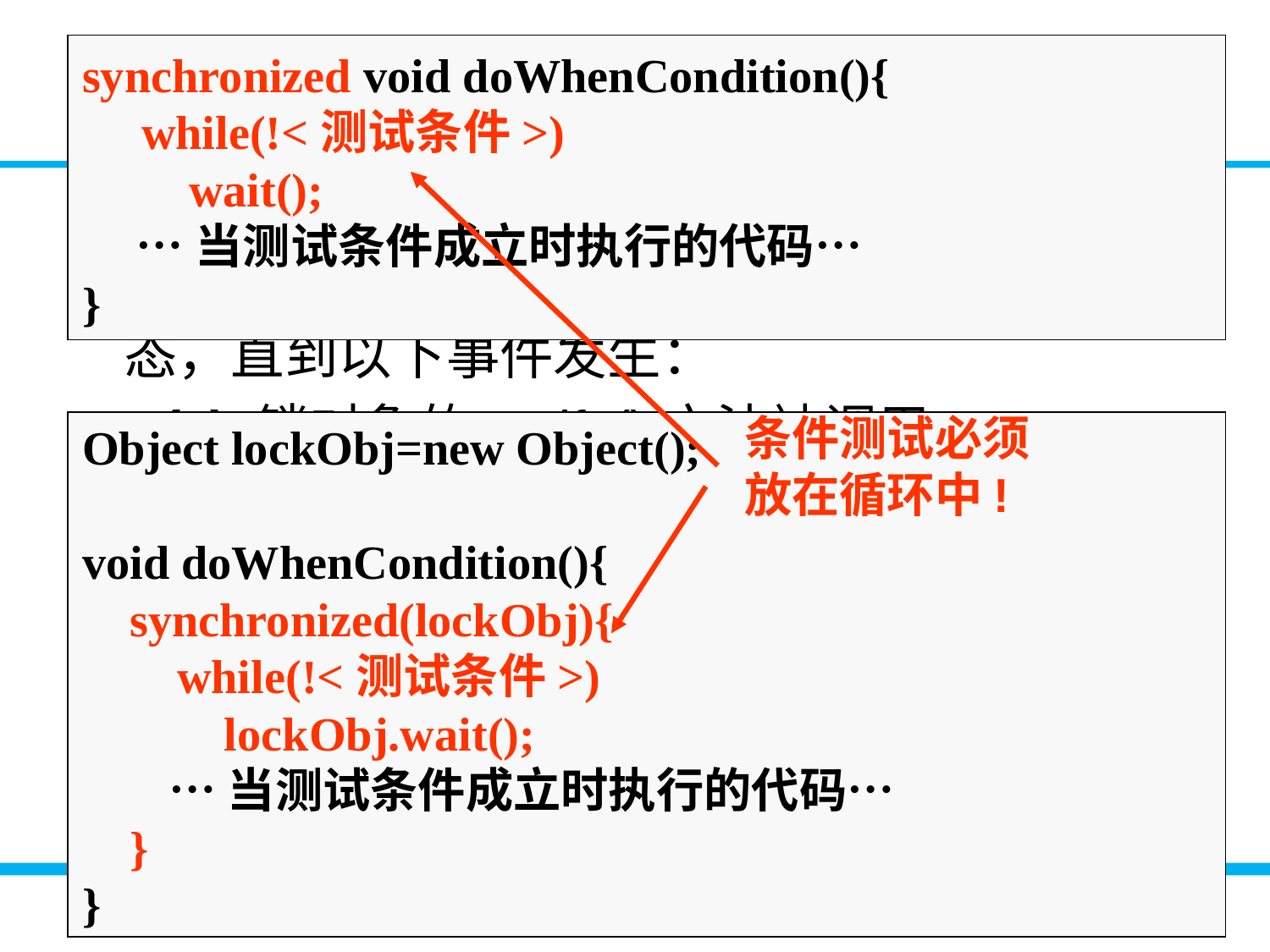

synchronized void doWhenCondition(){
     while(!<测试条件>)
         wait();
     …当测试条件成立时执行的代码…
}
# wait() Method

条件测试必须放在循环中!

当测试条件不成立时，调用锁对象的wait()或wait(…)方法将使当前线程进入阻塞状态，直到以下事件发生：
      (1) 锁对象的notify()方法被调用
      (2) 锁对象的notifyAll()方法被调用
      (3) 线程对象的interrupt()方法被调用
      (4) 超时
wait()方法等价于wait(0)，表示没有超时时限
Object lockObj=new Object();

void doWhenCondition(){
    synchronized(lockObj){
        while(!<测试条件>)
            lockObj.wait();
        …当测试条件成立时执行的代码…
    }
}